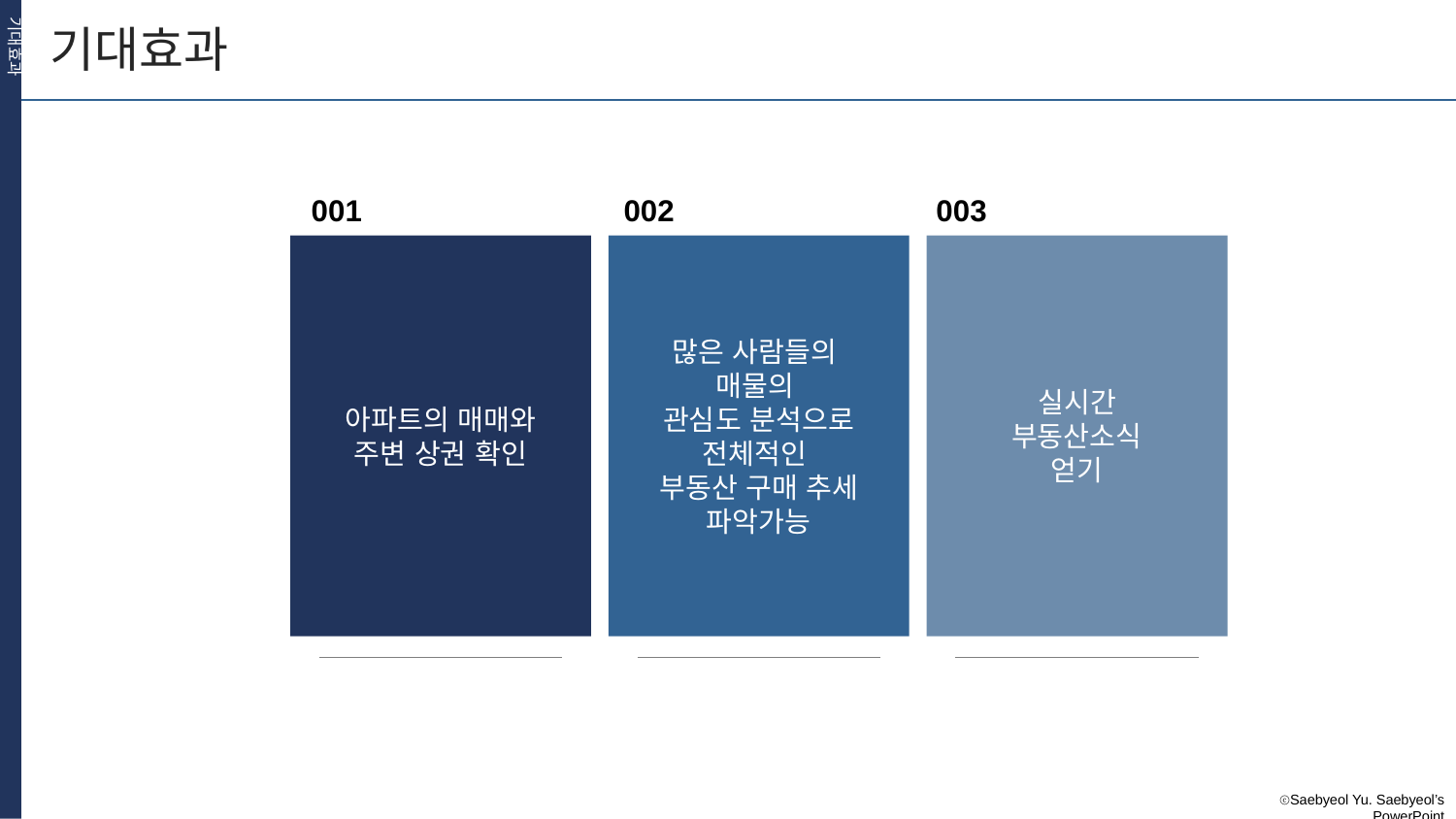

기대효과
기대효과
001
002
003
아파트의 매매와
주변 상권 확인
많은 사람들의
매물의
관심도 분석으로 전체적인
부동산 구매 추세 파악가능
실시간
부동산소식
얻기